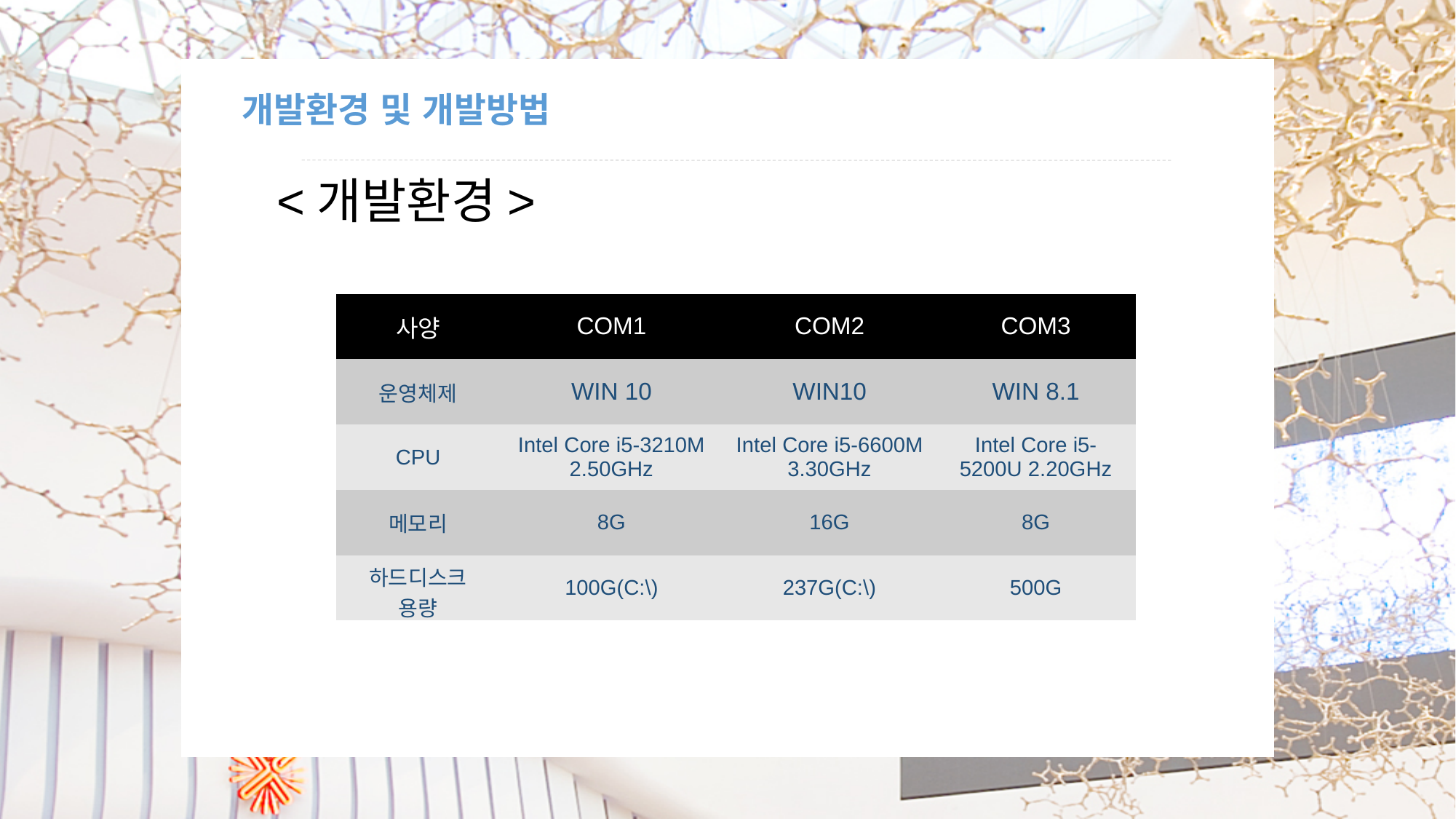

개발환경 및 개발방법
<개발환경>
| 사양 | COM1 | COM2 | COM3 |
| --- | --- | --- | --- |
| 운영체제 | WIN 10 | WIN10 | WIN 8.1 |
| CPU | Intel Core i5-3210M 2.50GHz | Intel Core i5-6600M 3.30GHz | Intel Core i5-5200U 2.20GHz |
| 메모리 | 8G | 16G | 8G |
| 하드디스크 용량 | 100G(C:\) | 237G(C:\) | 500G |